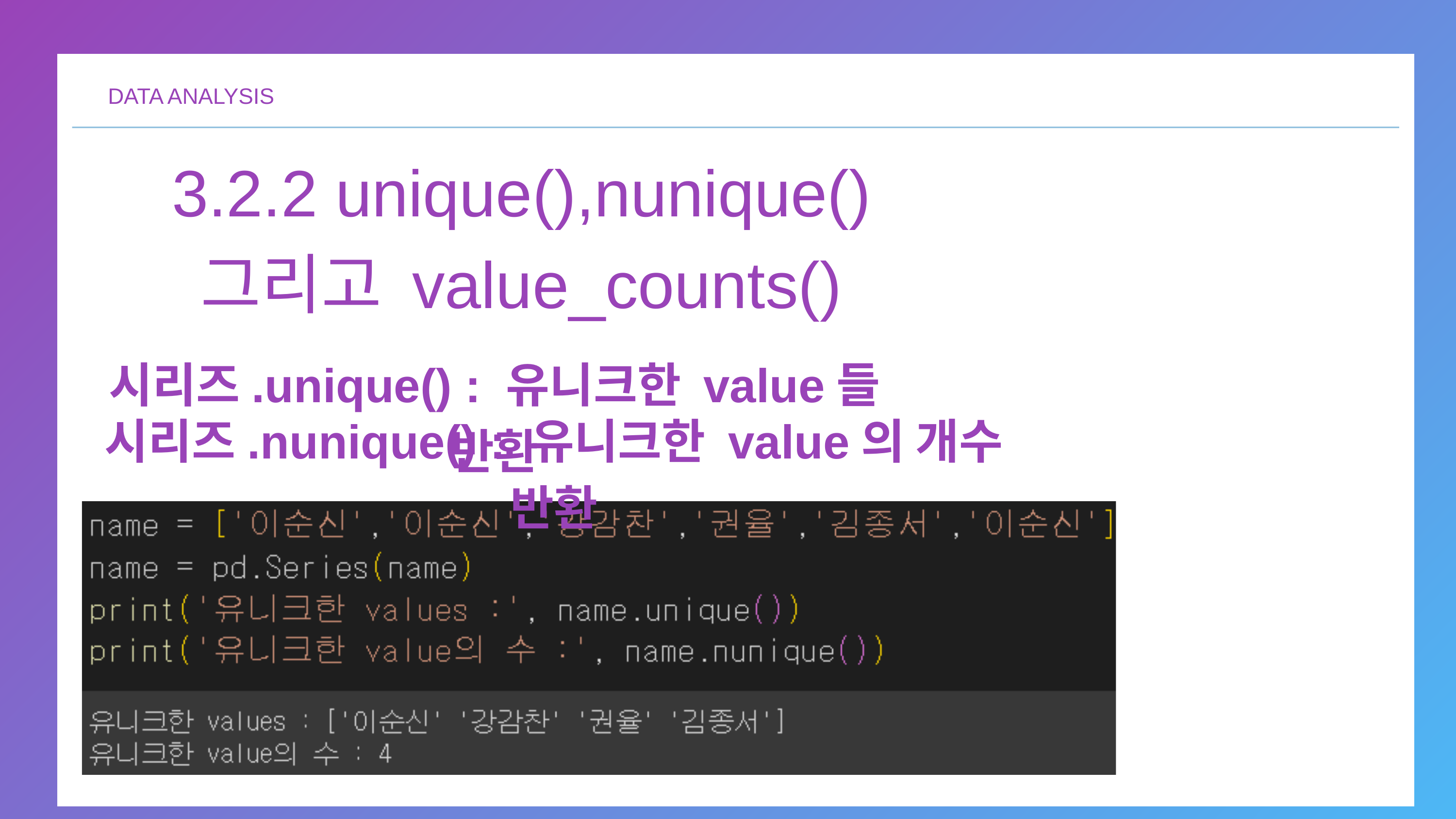

DATA ANALYSIS

3.2.2 unique(),nunique()
그리고 value_counts()
시리즈.unique() : 유니크한 value들 반환
시리즈.nunique() : 유니크한 value의 개수 반환